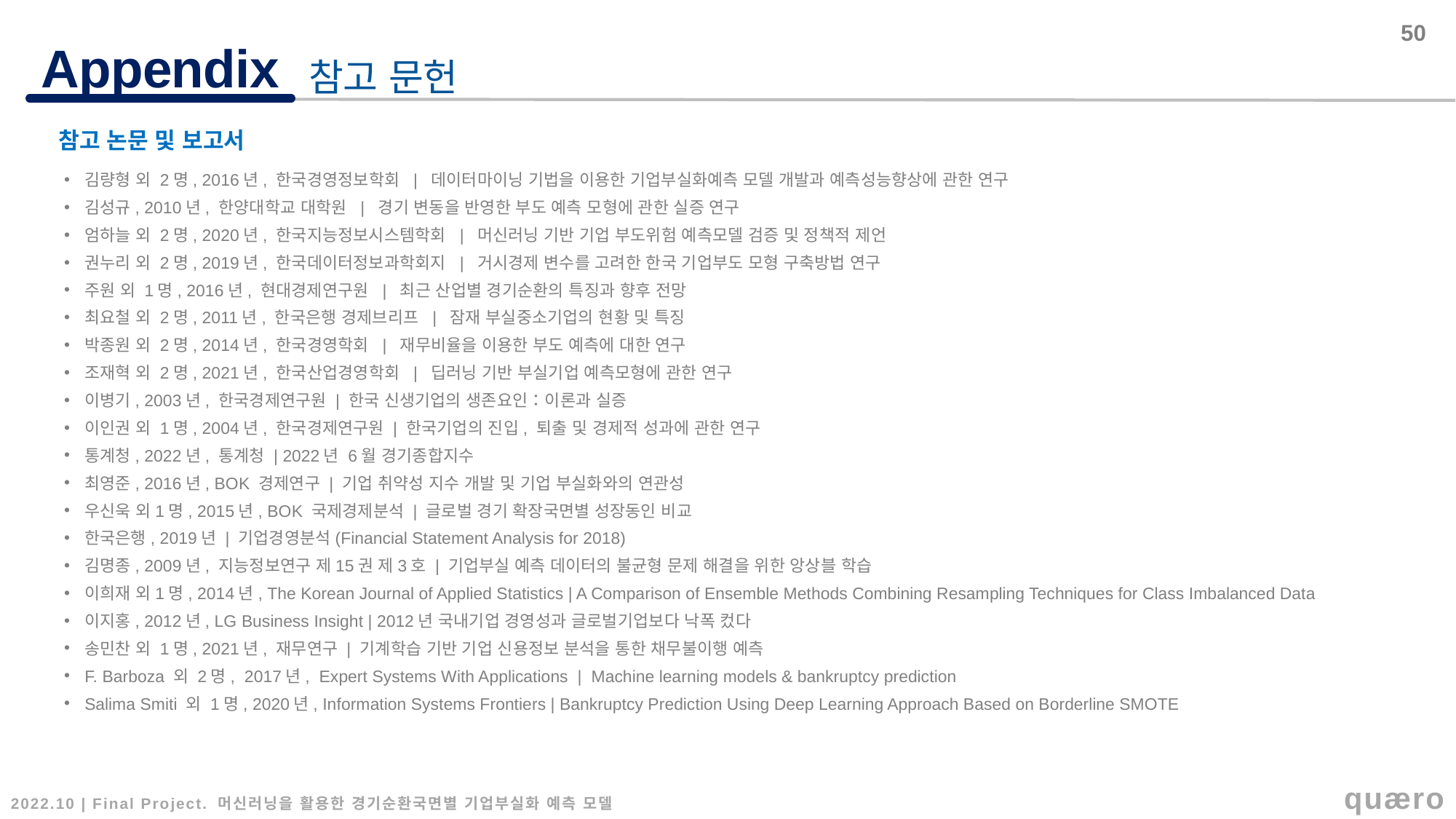

50
참고 문헌
참고 논문 및 보고서
김량형 외 2명, 2016년, 한국경영정보학회  |  데이터마이닝 기법을 이용한 기업부실화예측 모델 개발과 예측성능향상에 관한 연구
김성규, 2010년, 한양대학교 대학원  |  경기 변동을 반영한 부도 예측 모형에 관한 실증 연구
엄하늘 외 2명, 2020년, 한국지능정보시스템학회  |  머신러닝 기반 기업 부도위험 예측모델 검증 및 정책적 제언
권누리 외 2명, 2019년, 한국데이터정보과학회지  |  거시경제 변수를 고려한 한국 기업부도 모형 구축방법 연구
주원 외 1명, 2016년, 현대경제연구원  |  최근 산업별 경기순환의 특징과 향후 전망
최요철 외 2명, 2011년, 한국은행 경제브리프  |  잠재 부실중소기업의 현황 및 특징
박종원 외 2명, 2014년, 한국경영학회  |  재무비율을 이용한 부도 예측에 대한 연구
조재혁 외 2명, 2021년, 한국산업경영학회  |  딥러닝 기반 부실기업 예측모형에 관한 연구
이병기, 2003년, 한국경제연구원 | 한국 신생기업의 생존요인：이론과 실증
이인권 외 1명, 2004년, 한국경제연구원 | 한국기업의 진입, 퇴출 및 경제적 성과에 관한 연구
통계청, 2022년, 통계청 | 2022년 6월 경기종합지수
최영준, 2016년, BOK 경제연구 | 기업 취약성 지수 개발 및 기업 부실화와의 연관성
우신욱 외1명, 2015년, BOK 국제경제분석 | 글로벌 경기 확장국면별 성장동인 비교
한국은행, 2019년 | 기업경영분석(Financial Statement Analysis for 2018)
김명종, 2009년, 지능정보연구 제15권 제3호 | 기업부실 예측 데이터의 불균형 문제 해결을 위한 앙상블 학습
이희재 외1명, 2014년, The Korean Journal of Applied Statistics | A Comparison of Ensemble Methods Combining Resampling Techniques for Class Imbalanced Data
이지홍, 2012년, LG Business Insight | 2012년 국내기업 경영성과 글로벌기업보다 낙폭 컸다
송민찬 외 1명, 2021년, 재무연구 | 기계학습 기반 기업 신용정보 분석을 통한 채무불이행 예측
F. Barboza 외 2명,  2017년,  Expert Systems With Applications  |  Machine learning models & bankruptcy prediction
Salima Smiti 외 1명, 2020년, Information Systems Frontiers | Bankruptcy Prediction Using Deep Learning Approach Based on Borderline SMOTE